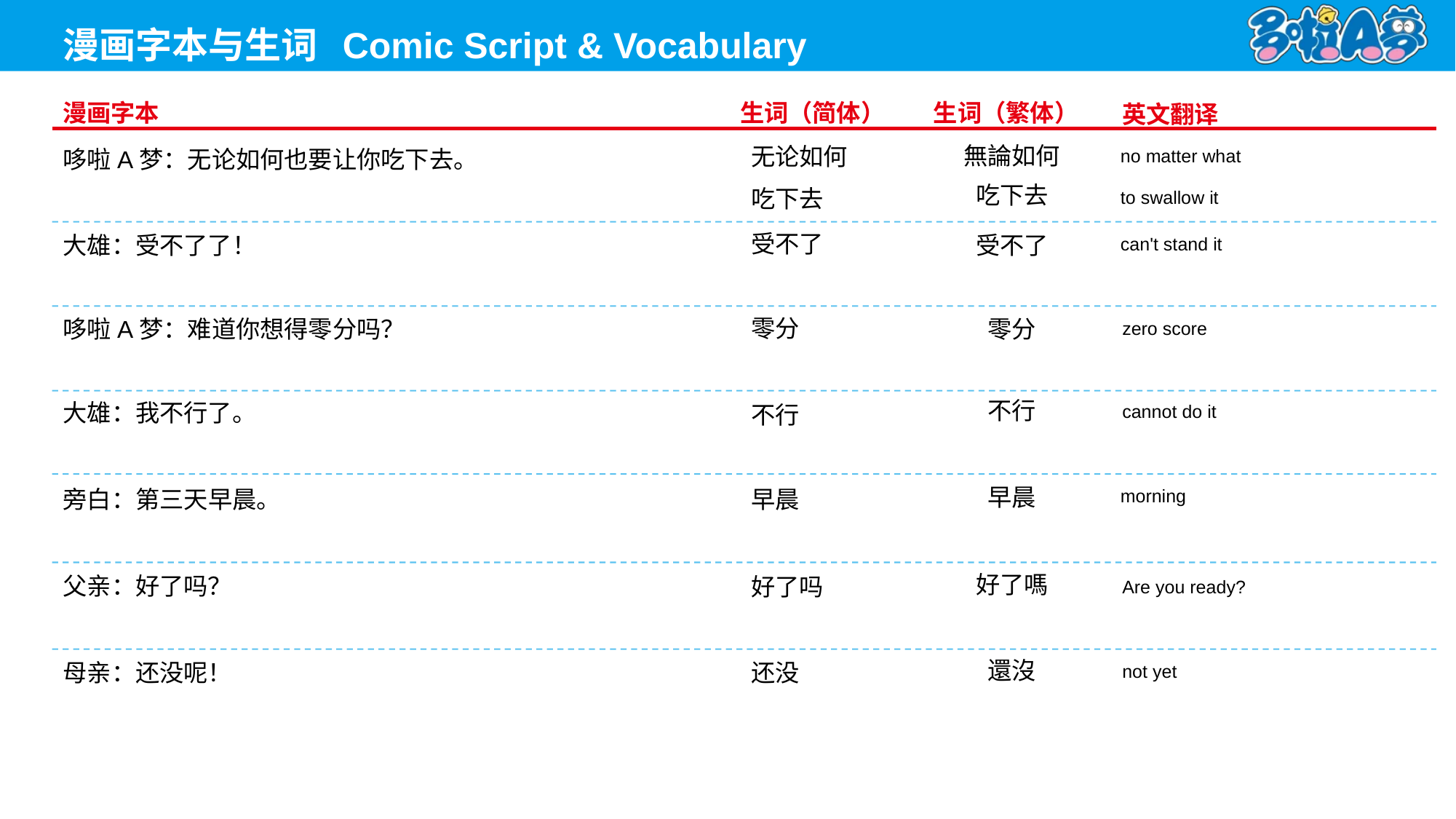

no matter what
無論如何
无论如何
哆啦A梦：无论如何也要让你吃下去。
吃下去
to swallow it
吃下去
can't stand it
受不了
受不了
大雄：受不了了！

zero score
零分
零分
哆啦A梦：难道你想得零分吗？

不行
cannot do it
不行
大雄：我不行了。

morning
早晨
早晨
旁白：第三天早晨。

好了嗎
Are you ready?
好了吗
父亲：好了吗？

還沒
not yet
还没
母亲：还没呢！